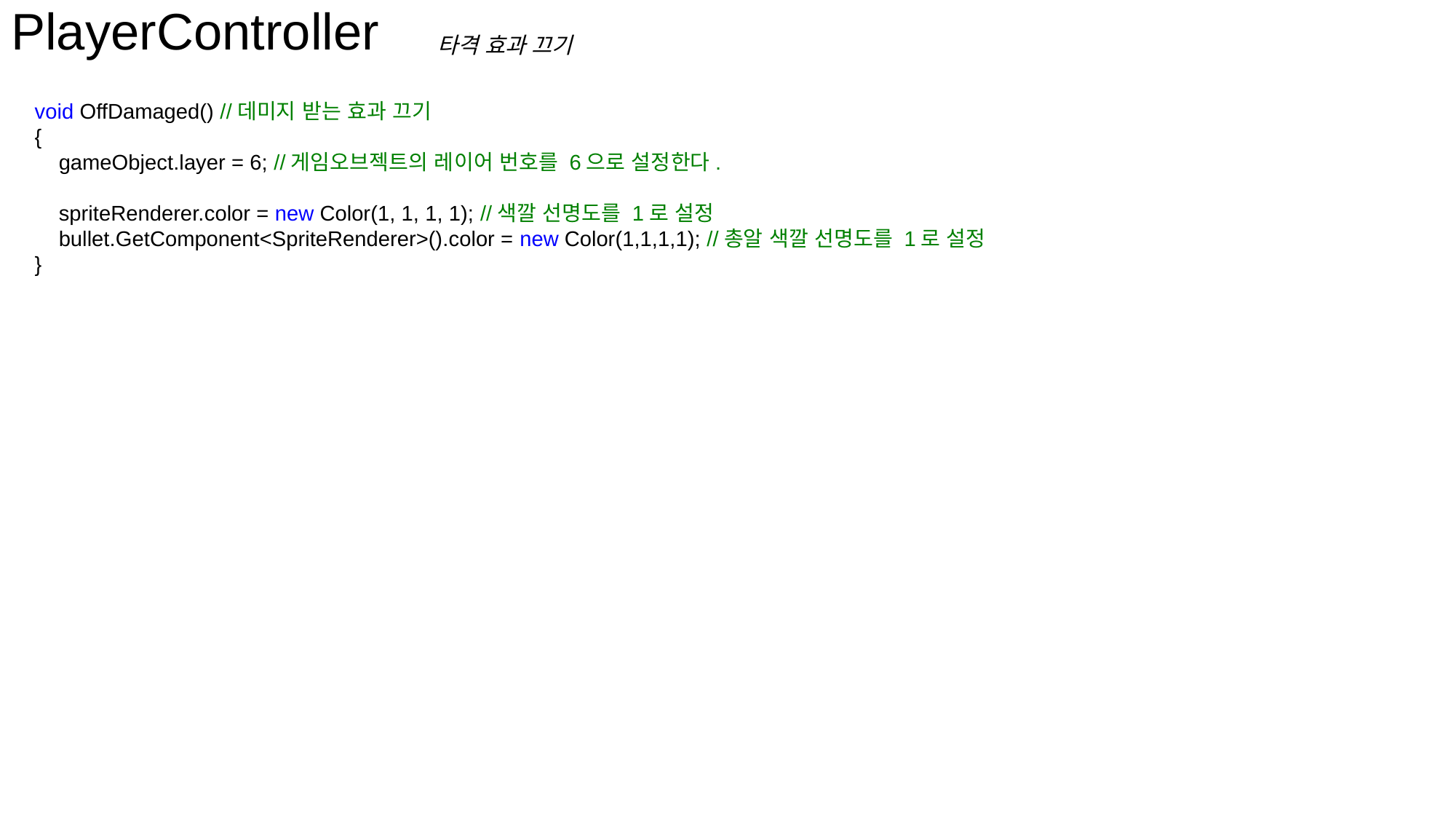

# PlayerController
타격 효과 끄기
    void OffDamaged() //데미지 받는 효과 끄기
    {
        gameObject.layer = 6; //게임오브젝트의 레이어 번호를 6으로 설정한다.

        spriteRenderer.color = new Color(1, 1, 1, 1); //색깔 선명도를 1로 설정
        bullet.GetComponent<SpriteRenderer>().color = new Color(1,1,1,1); //총알 색깔 선명도를 1로 설정
    }